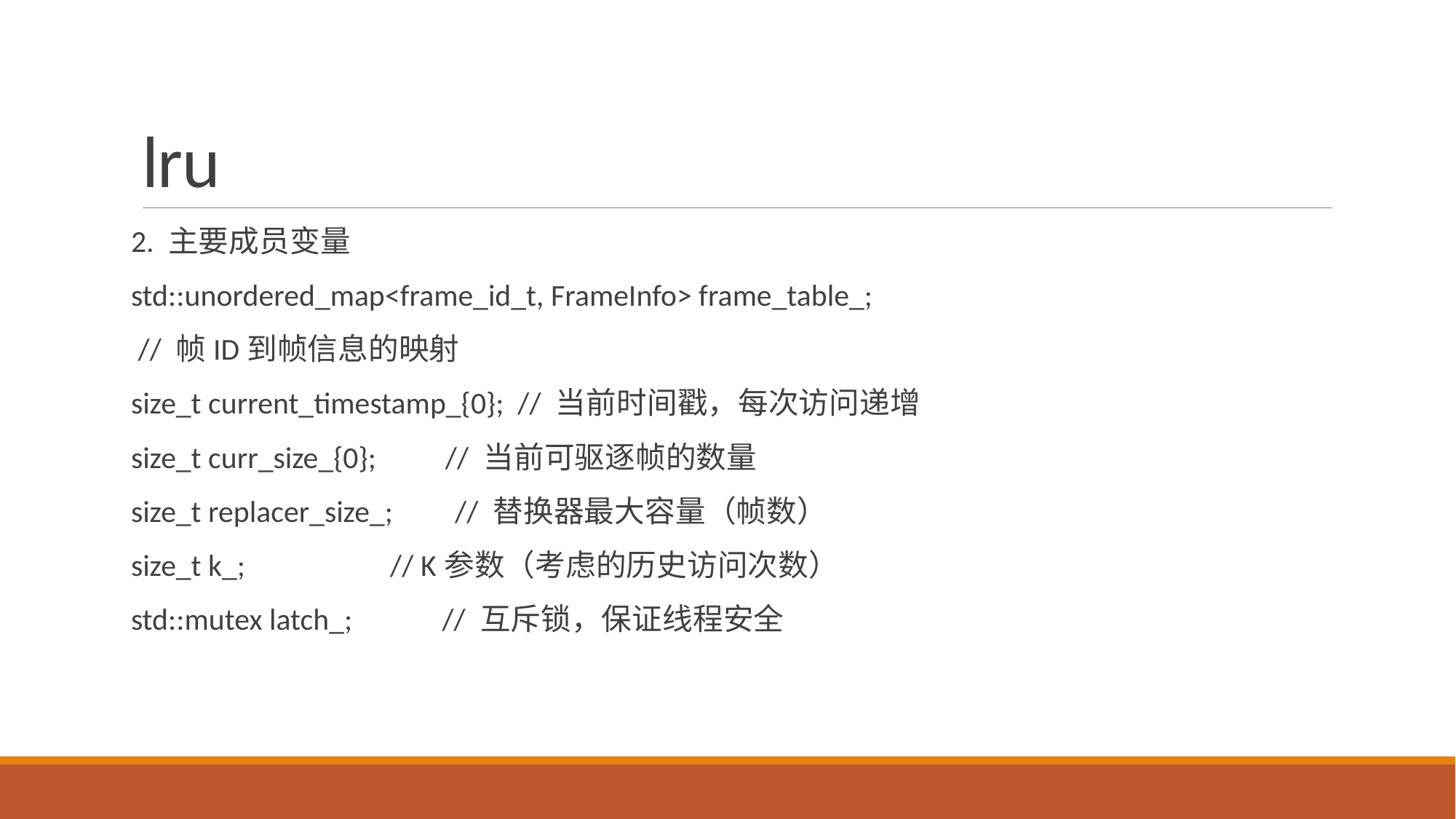

# lru
2. 主要成员变量
std::unordered_map<frame_id_t, FrameInfo> frame_table_;
 // 帧ID到帧信息的映射
size_t current_timestamp_{0};  // 当前时间戳，每次访问递增
size_t curr_size_{0};          // 当前可驱逐帧的数量
size_t replacer_size_;         // 替换器最大容量（帧数）
size_t k_;                     // K参数（考虑的历史访问次数）
std::mutex latch_;             // 互斥锁，保证线程安全